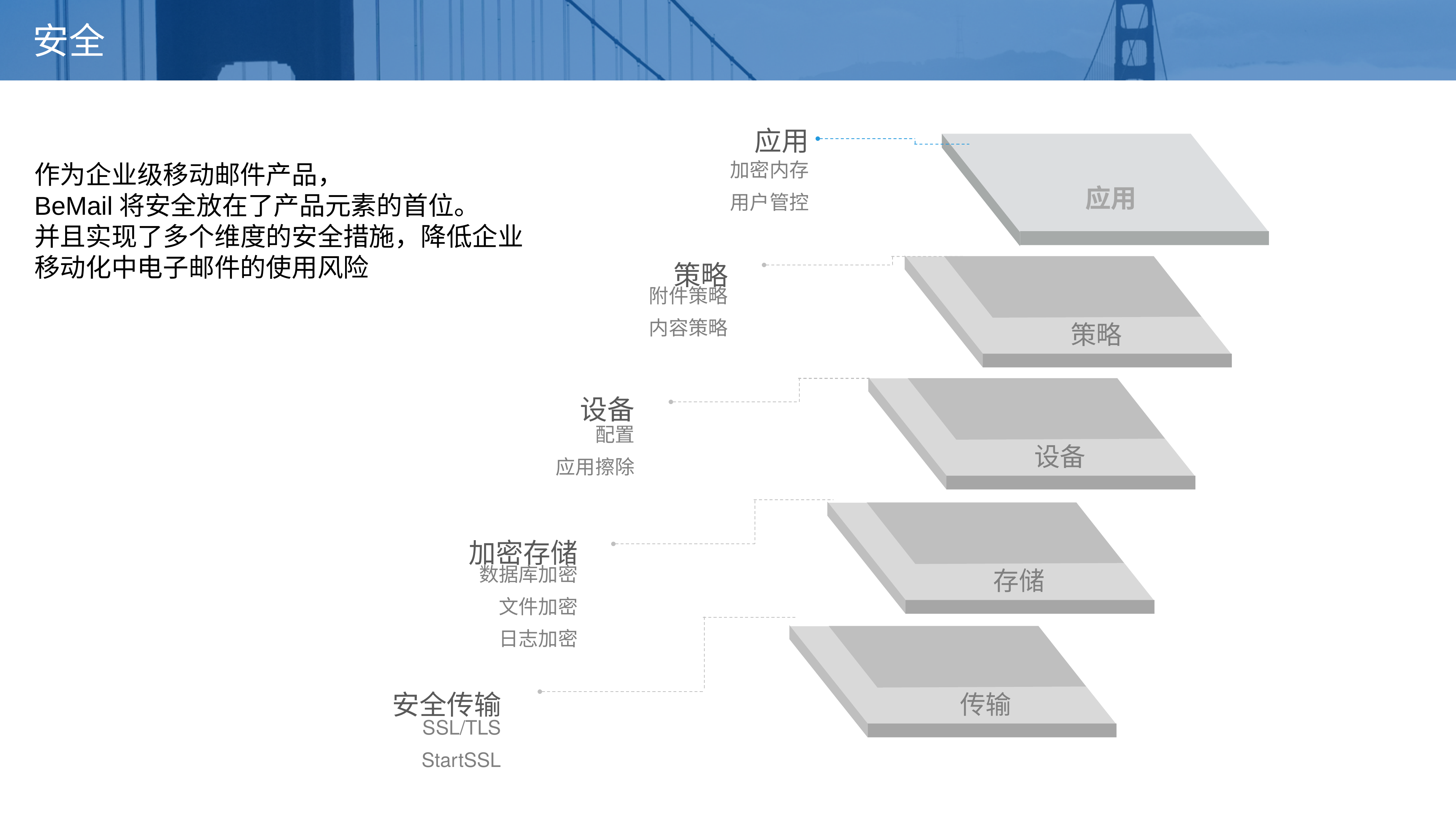

# 安全
12
应用
加密内存
用户管控

应用

 策略
附件策略
内容策略

策略

设备
配置
应用擦除

设备

存储
加密存储
数据库加密
文件加密
日志加密

 传输
安全传输
SSL/TLS
StartSSL
作为企业级移动邮件产品，
BeMail将安全放在了产品元素的首位。
并且实现了多个维度的安全措施，降低企业移动化中电子邮件的使用风险